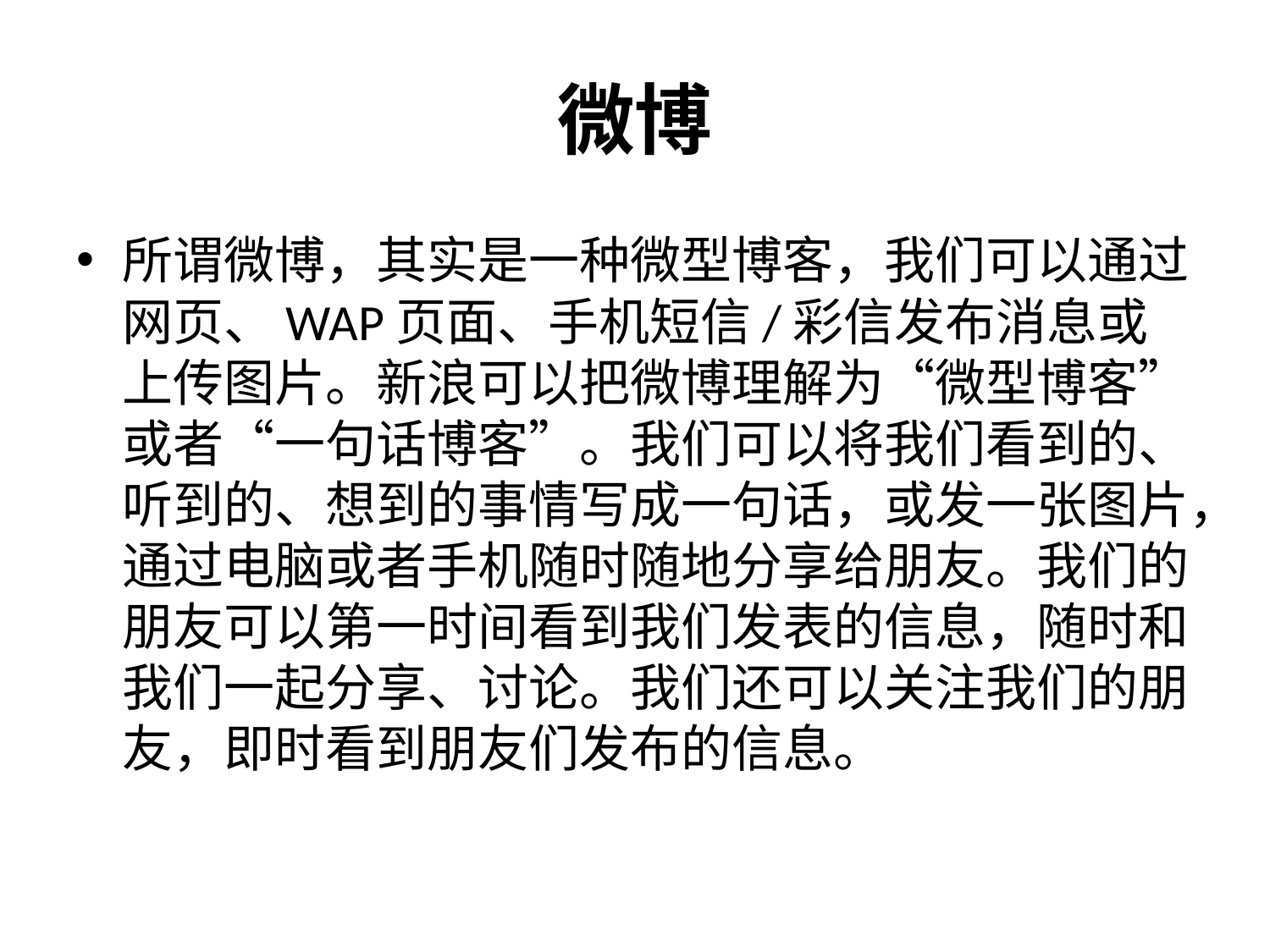

# 微博
所谓微博，其实是一种微型博客，我们可以通过网页、WAP页面、手机短信/彩信发布消息或上传图片。新浪可以把微博理解为“微型博客”或者“一句话博客”。我们可以将我们看到的、听到的、想到的事情写成一句话，或发一张图片，通过电脑或者手机随时随地分享给朋友。我们的朋友可以第一时间看到我们发表的信息，随时和我们一起分享、讨论。我们还可以关注我们的朋友，即时看到朋友们发布的信息。